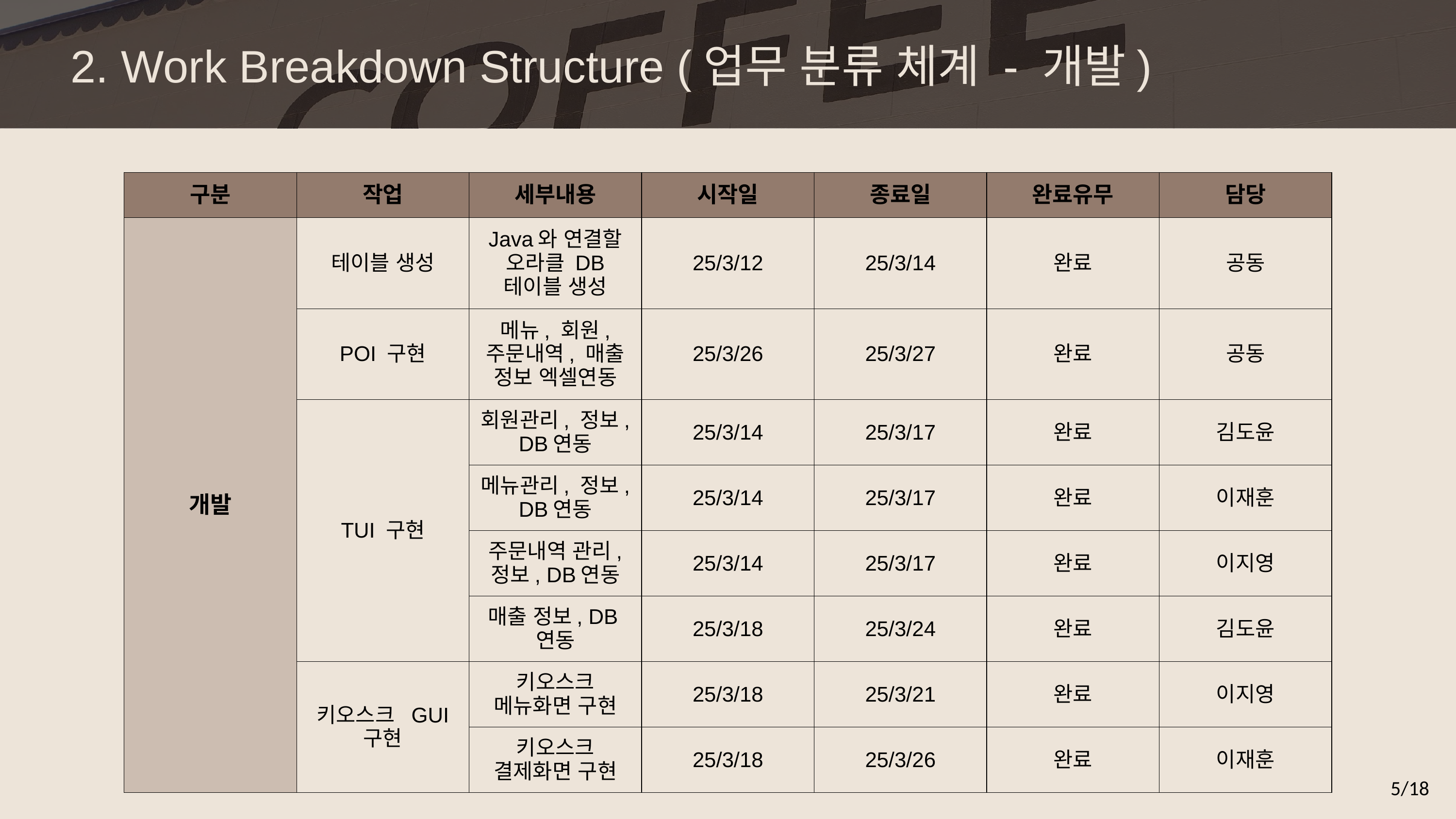

2. Work Breakdown Structure (업무 분류 체계 - 개발)
| 구분 | 작업 | 세부내용 | 시작일 | 종료일 | 완료유무 | 담당 |
| --- | --- | --- | --- | --- | --- | --- |
| 개발 | 테이블 생성 | Java와 연결할 오라클 DB 테이블 생성 | 25/3/12 | 25/3/14 | 완료 | 공동 |
|  | POI 구현 | 메뉴, 회원, 주문내역, 매출 정보 엑셀연동 | 25/3/26 | 25/3/27 | 완료 | 공동 |
|  | TUI 구현 | 회원관리, 정보, DB연동 | 25/3/14 | 25/3/17 | 완료 | 김도윤 |
|  |  | 메뉴관리, 정보, DB연동 | 25/3/14 | 25/3/17 | 완료 | 이재훈 |
|  |  | 주문내역 관리, 정보, DB연동 | 25/3/14 | 25/3/17 | 완료 | 이지영 |
|  |  | 매출 정보, DB연동 | 25/3/18 | 25/3/24 | 완료 | 김도윤 |
|  | 키오스크 GUI 구현 | 키오스크 메뉴화면 구현 | 25/3/18 | 25/3/21 | 완료 | 이지영 |
|  |  | 키오스크 결제화면 구현 | 25/3/18 | 25/3/26 | 완료 | 이재훈 |
5/18